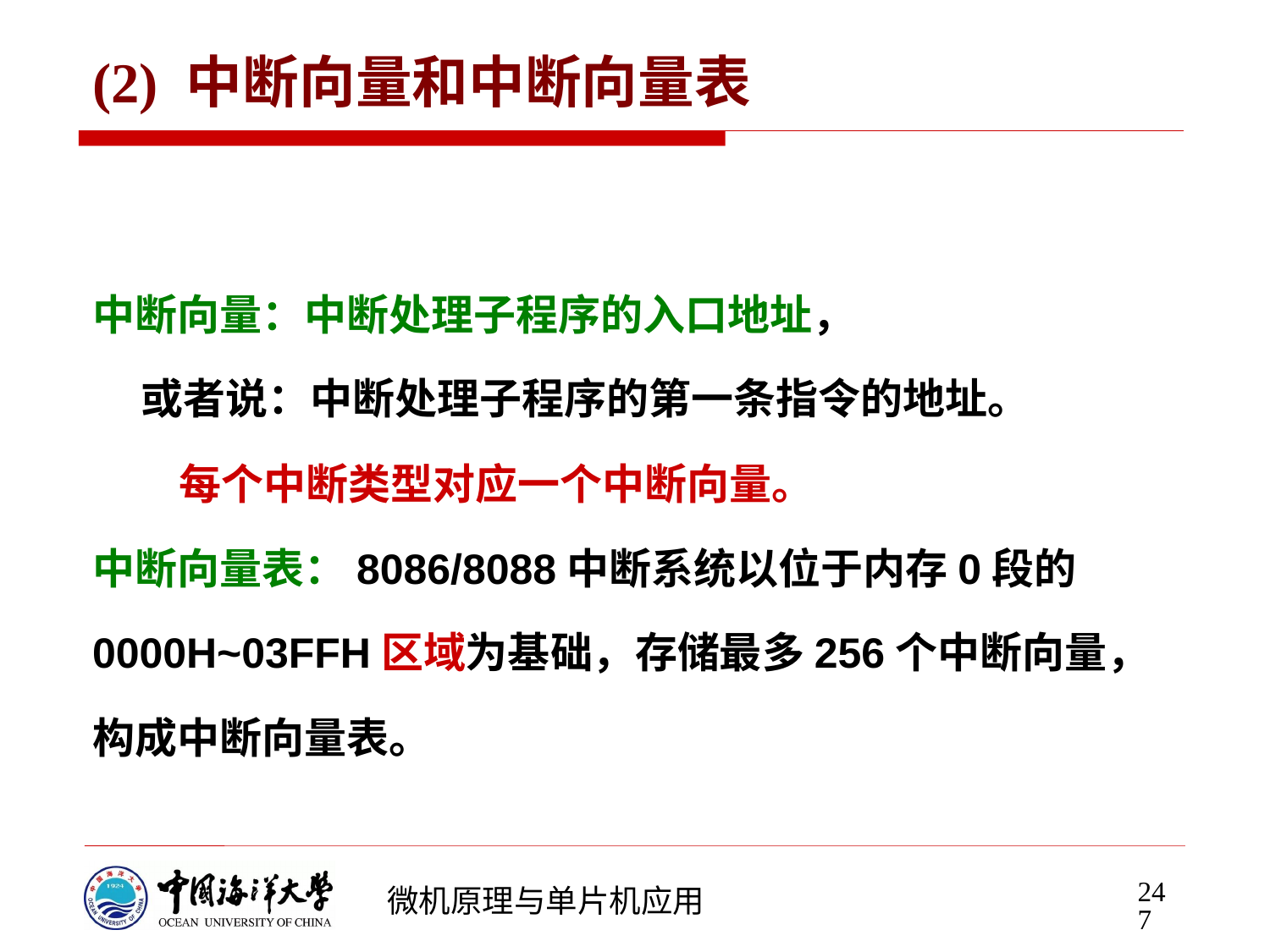

# (2) 中断向量和中断向量表
中断向量：中断处理子程序的入口地址，
    或者说：中断处理子程序的第一条指令的地址。
        每个中断类型对应一个中断向量。
中断向量表：8086/8088中断系统以位于内存0段的
0000H~03FFH区域为基础，存储最多256个中断向量，
构成中断向量表。
247